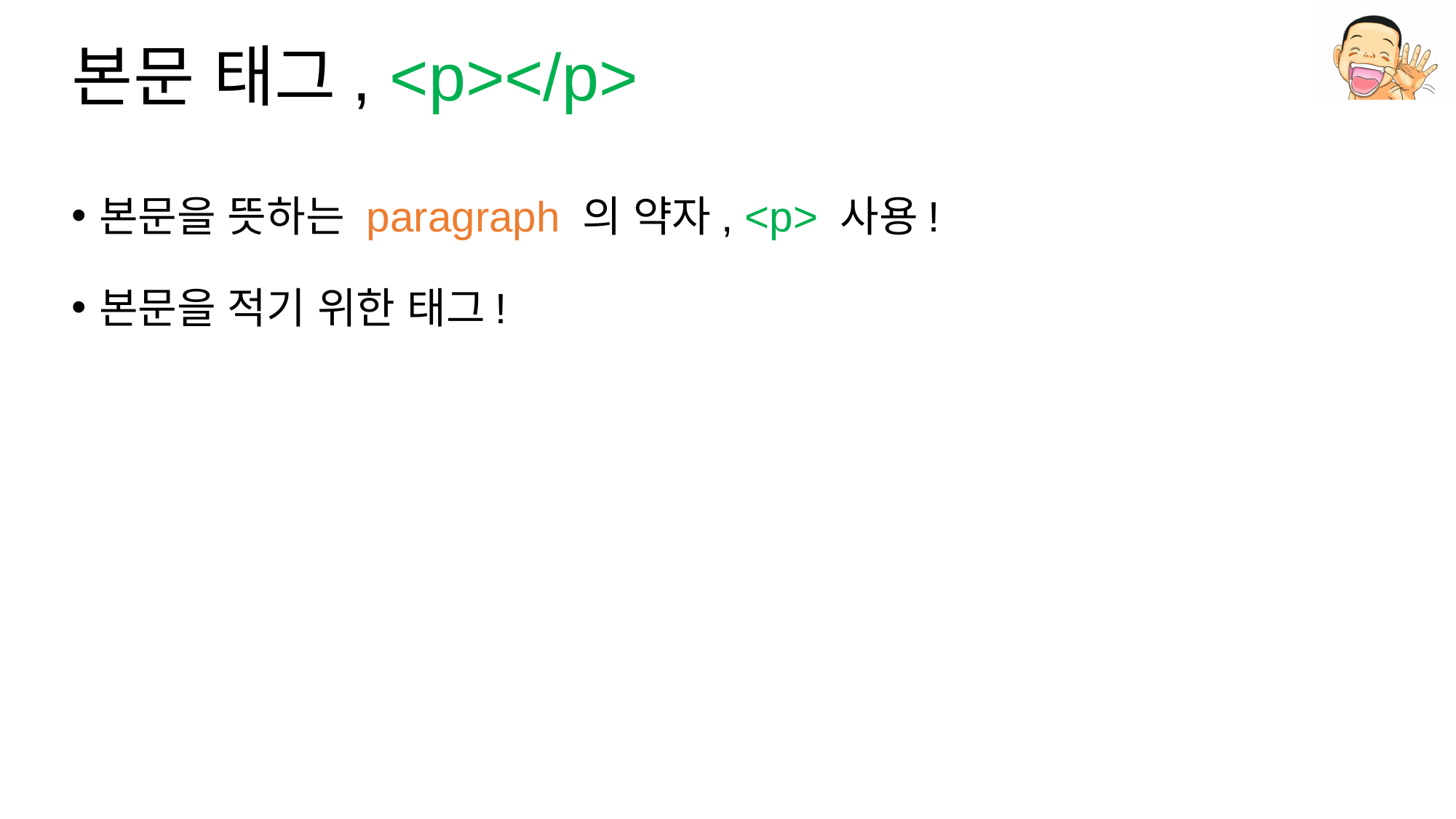

# 본문 태그, <p></p>
본문을 뜻하는 paragraph 의 약자, <p> 사용!
본문을 적기 위한 태그!